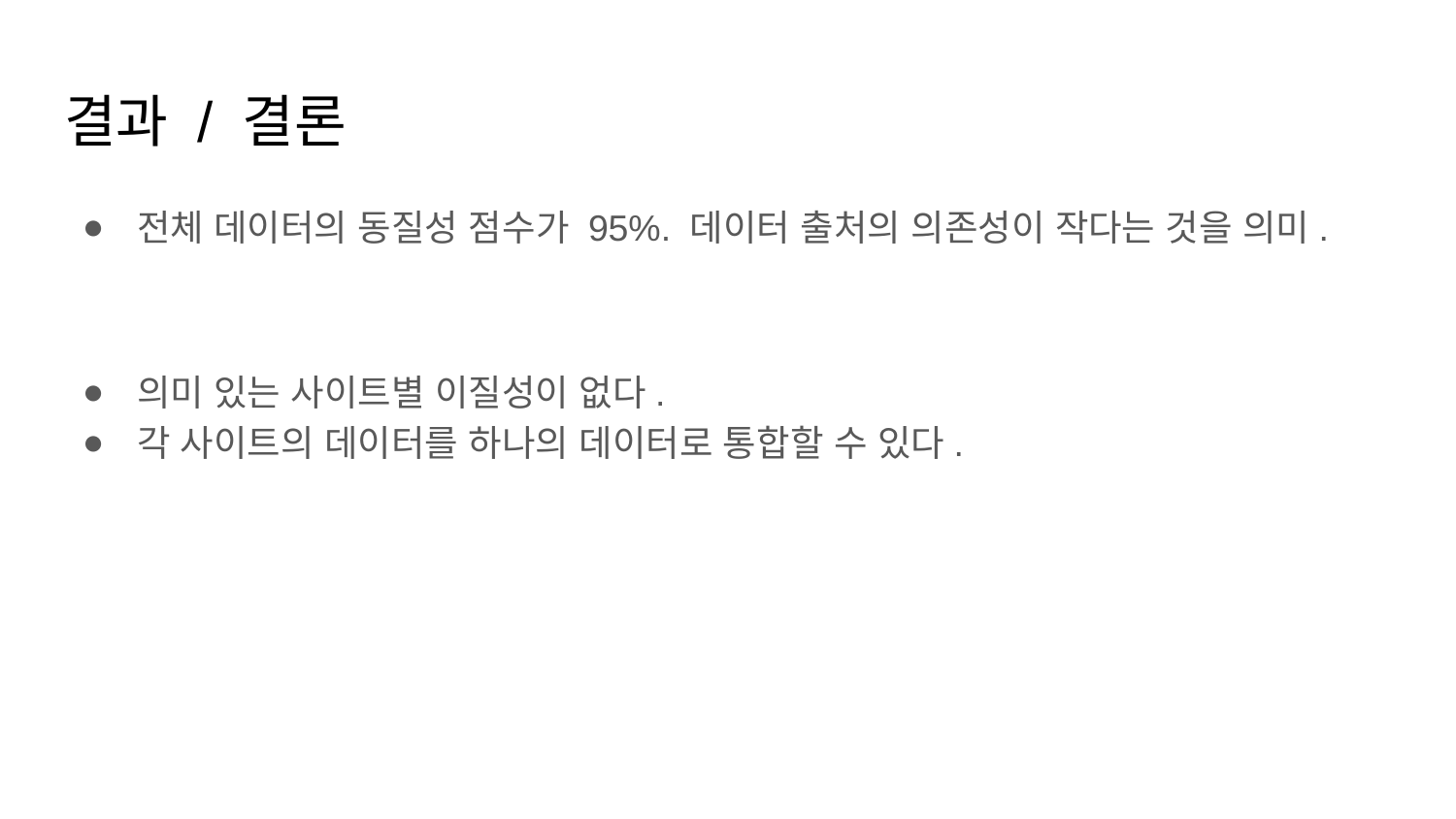

# 결과 / 결론
전체 데이터의 동질성 점수가 95%. 데이터 출처의 의존성이 작다는 것을 의미.

의미 있는 사이트별 이질성이 없다.
각 사이트의 데이터를 하나의 데이터로 통합할 수 있다.